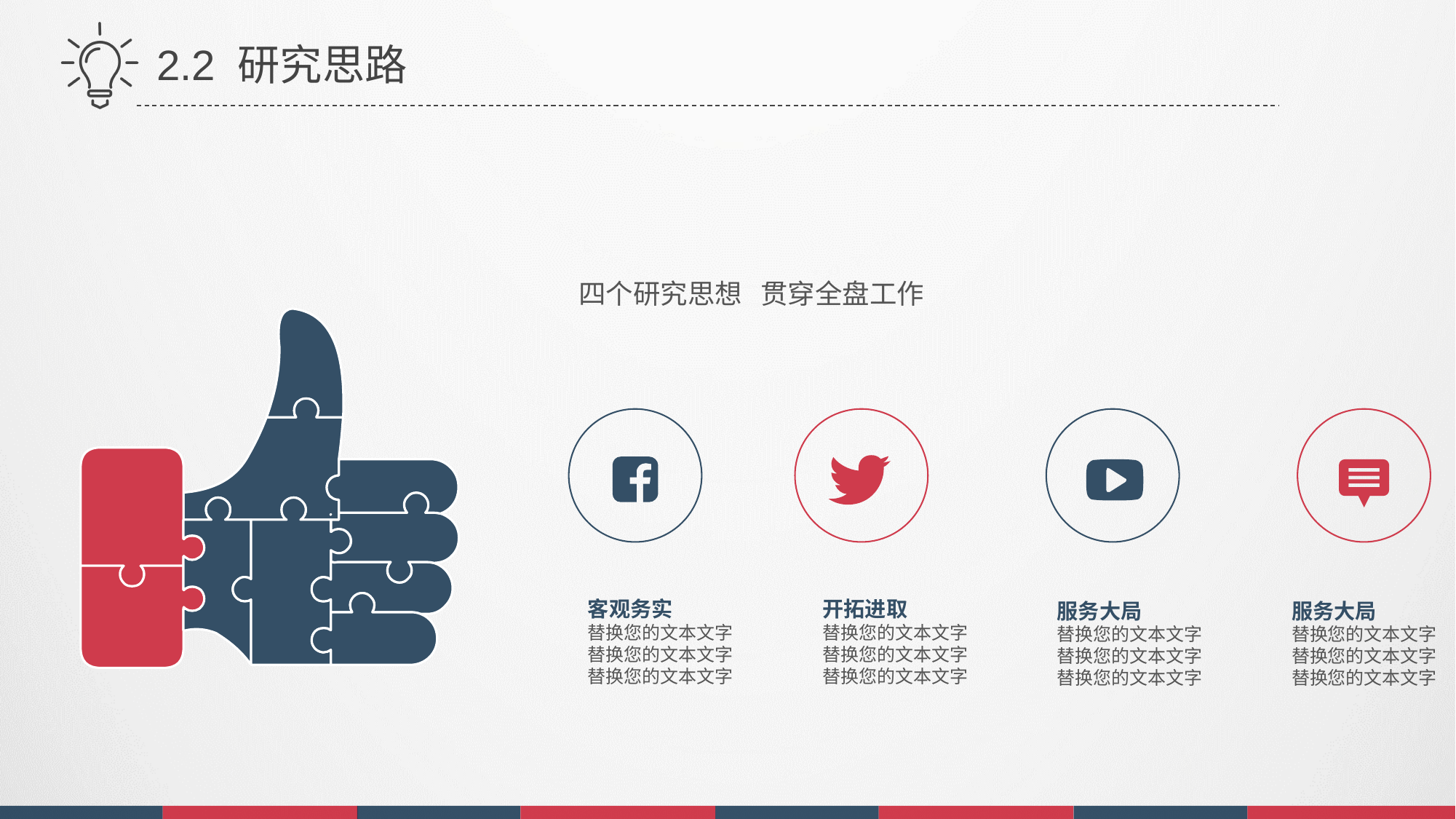

2.2 研究思路
四个研究思想   贯穿全盘工作

开拓进取
替换您的文本文字
替换您的文本文字
替换您的文本文字

客观务实
替换您的文本文字
替换您的文本文字
替换您的文本文字

服务大局
替换您的文本文字
替换您的文本文字
替换您的文本文字

服务大局
替换您的文本文字
替换您的文本文字
替换您的文本文字